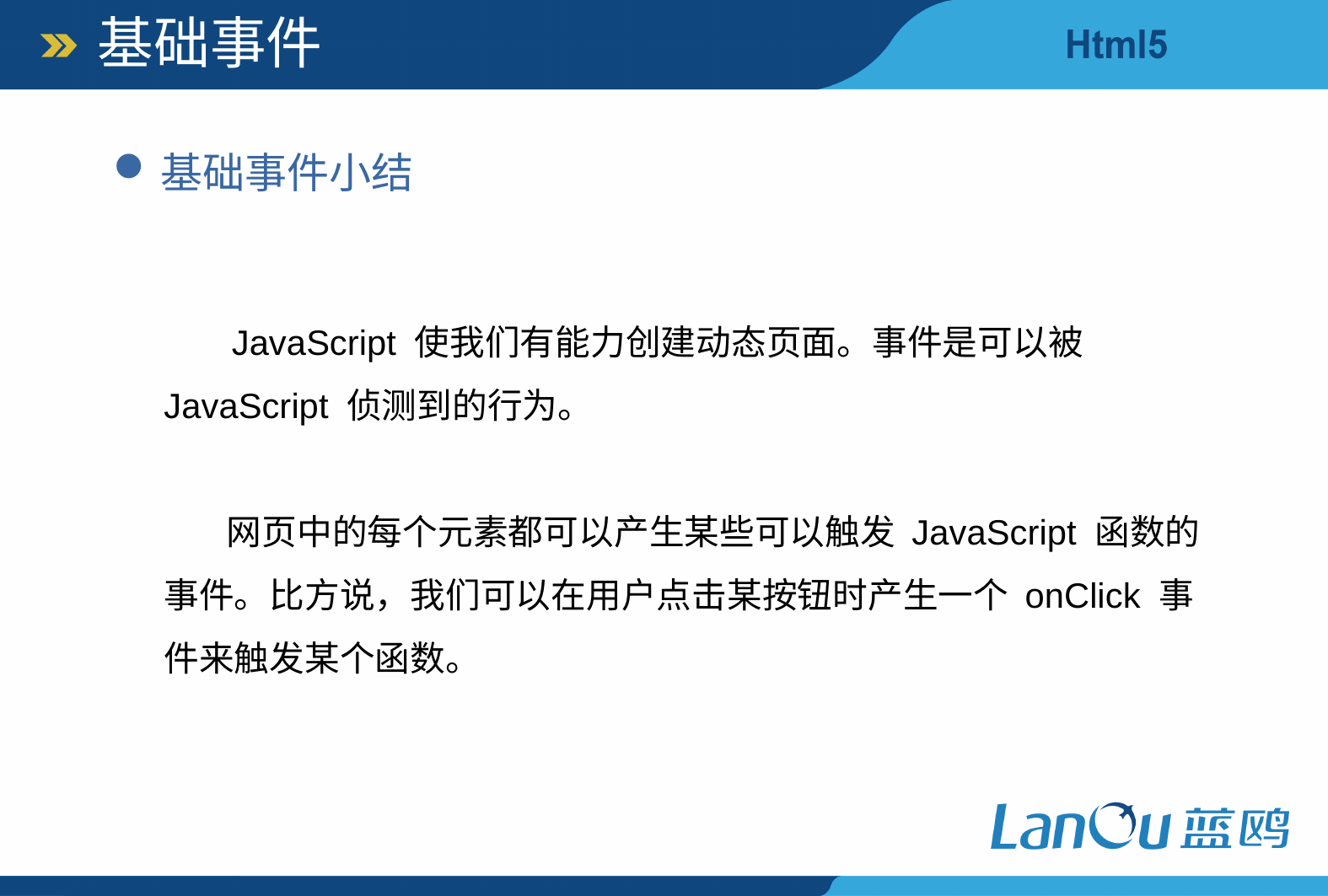

基础事件
基础事件小结
       JavaScript 使我们有能力创建动态页面。事件是可以被 JavaScript 侦测到的行为。

       网页中的每个元素都可以产生某些可以触发 JavaScript 函数的事件。比方说，我们可以在用户点击某按钮时产生一个 onClick 事件来触发某个函数。